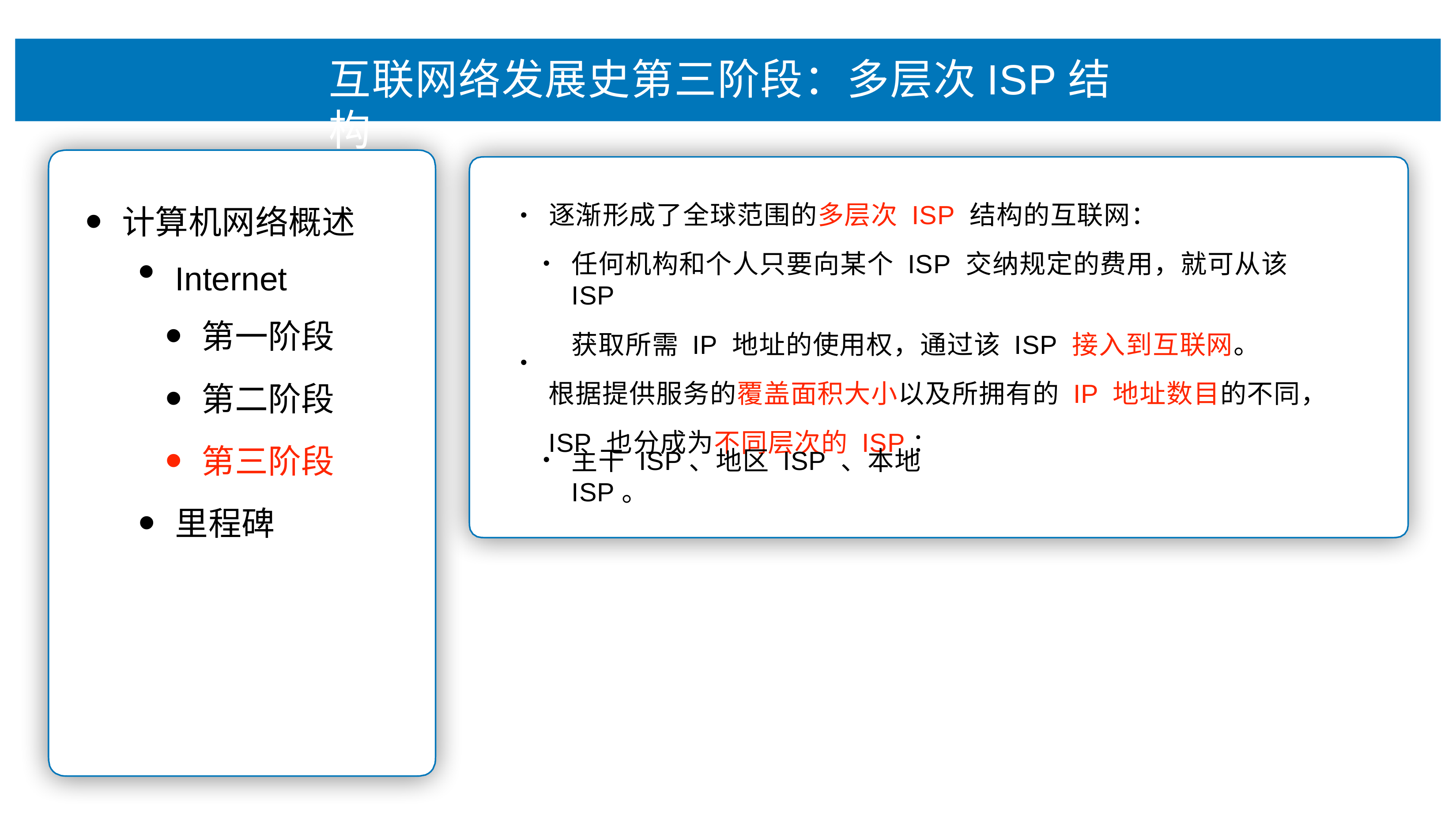

# 互联⽹络发展史第三阶段：多层次ISP结构

逐渐形成了全球范围的多层次 ISP 结构的互联⽹：
计算机⽹络概述
Internet
•
任何机构和个⼈只要向某个 ISP 交纳规定的费⽤，就可从该 ISP
获取所需 IP 地址的使⽤权，通过该 ISP 接⼊到互联⽹。
根据提供服务的覆盖⾯积⼤⼩以及所拥有的 IP 地址数⽬的不同，
ISP 也分成为不同层次的 ISP：
第⼀阶段
第⼆阶段
第三阶段
⾥程碑
•
主⼲ ISP、地区 ISP 、本地 ISP。